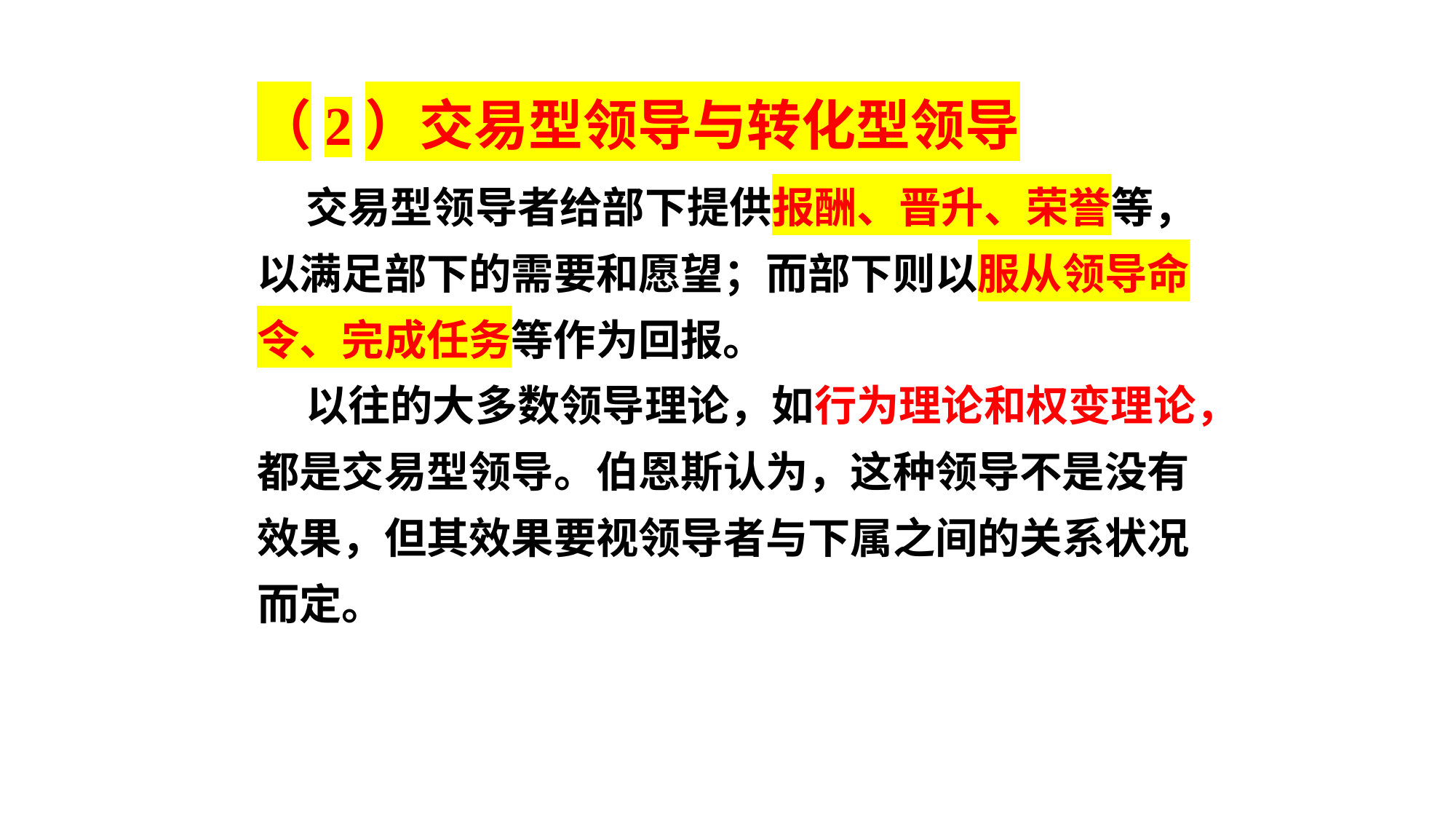

（2）交易型领导与转化型领导
    交易型领导者给部下提供报酬、晋升、荣誉等，以满足部下的需要和愿望；而部下则以服从领导命令、完成任务等作为回报。
    以往的大多数领导理论，如行为理论和权变理论，都是交易型领导。伯恩斯认为，这种领导不是没有效果，但其效果要视领导者与下属之间的关系状况而定。